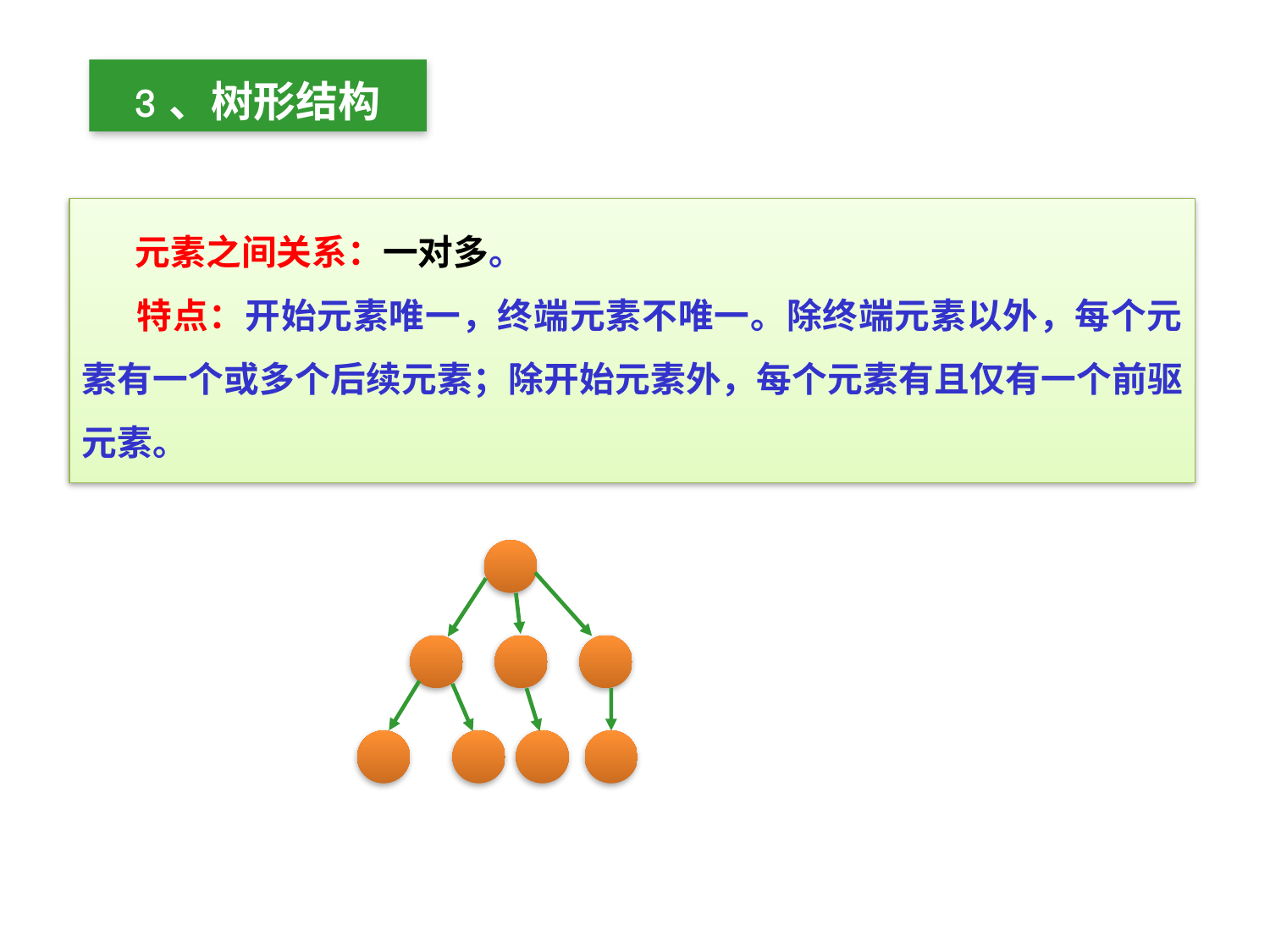

3、树形结构
 元素之间关系：一对多。
 特点：开始元素唯一，终端元素不唯一。除终端元素以外，每个元素有一个或多个后续元素；除开始元素外，每个元素有且仅有一个前驱元素。